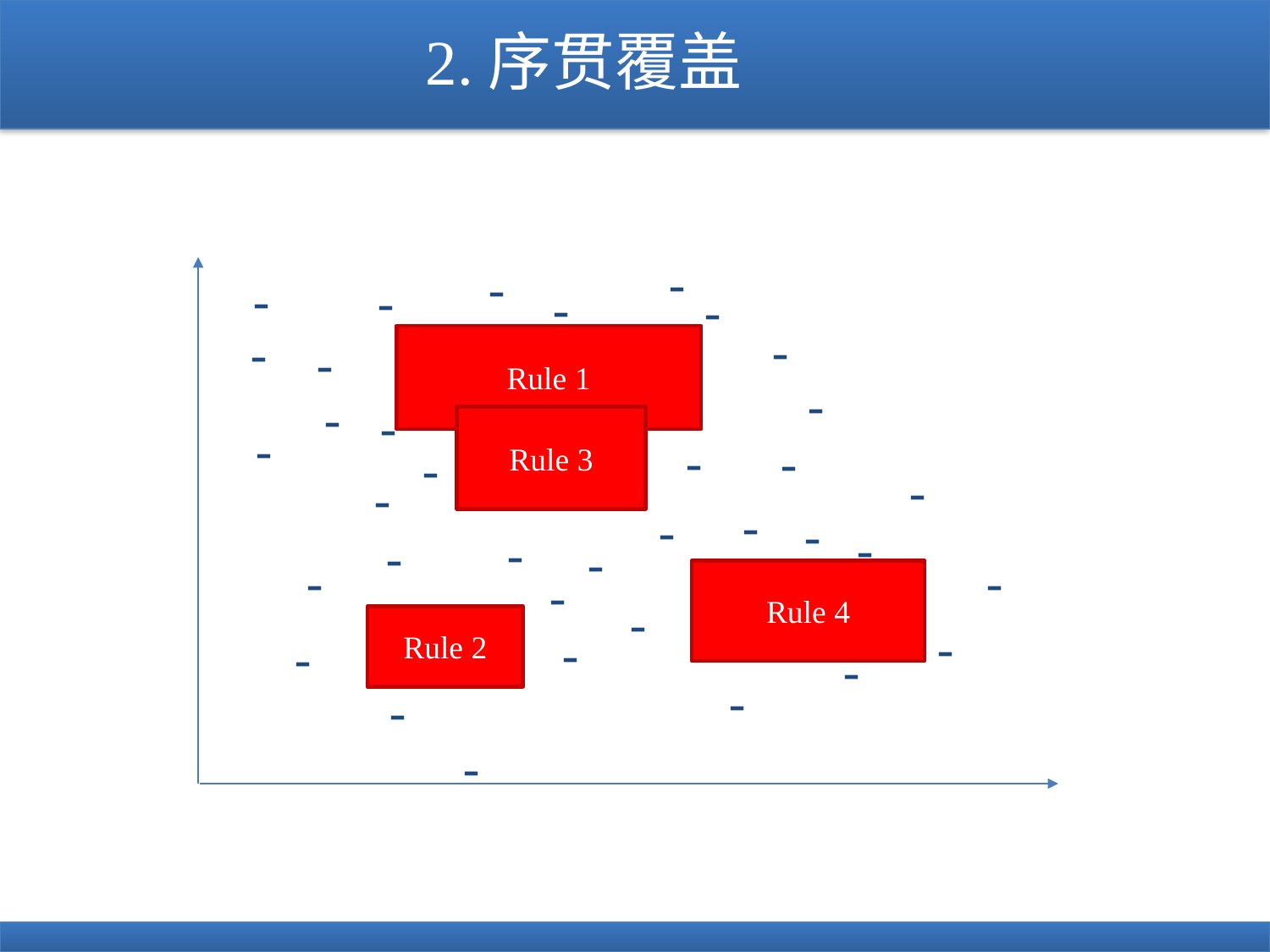

# 2.序贯覆盖
-
-
-
-
-
-
-
-
-
-
-
-
-
-
-
-
-
-
-
-
-
-
-
-
-
-
-
-
-
-
-
-
-
-
-
Rule 1
Rule 3
Rule 4
Rule 2
-